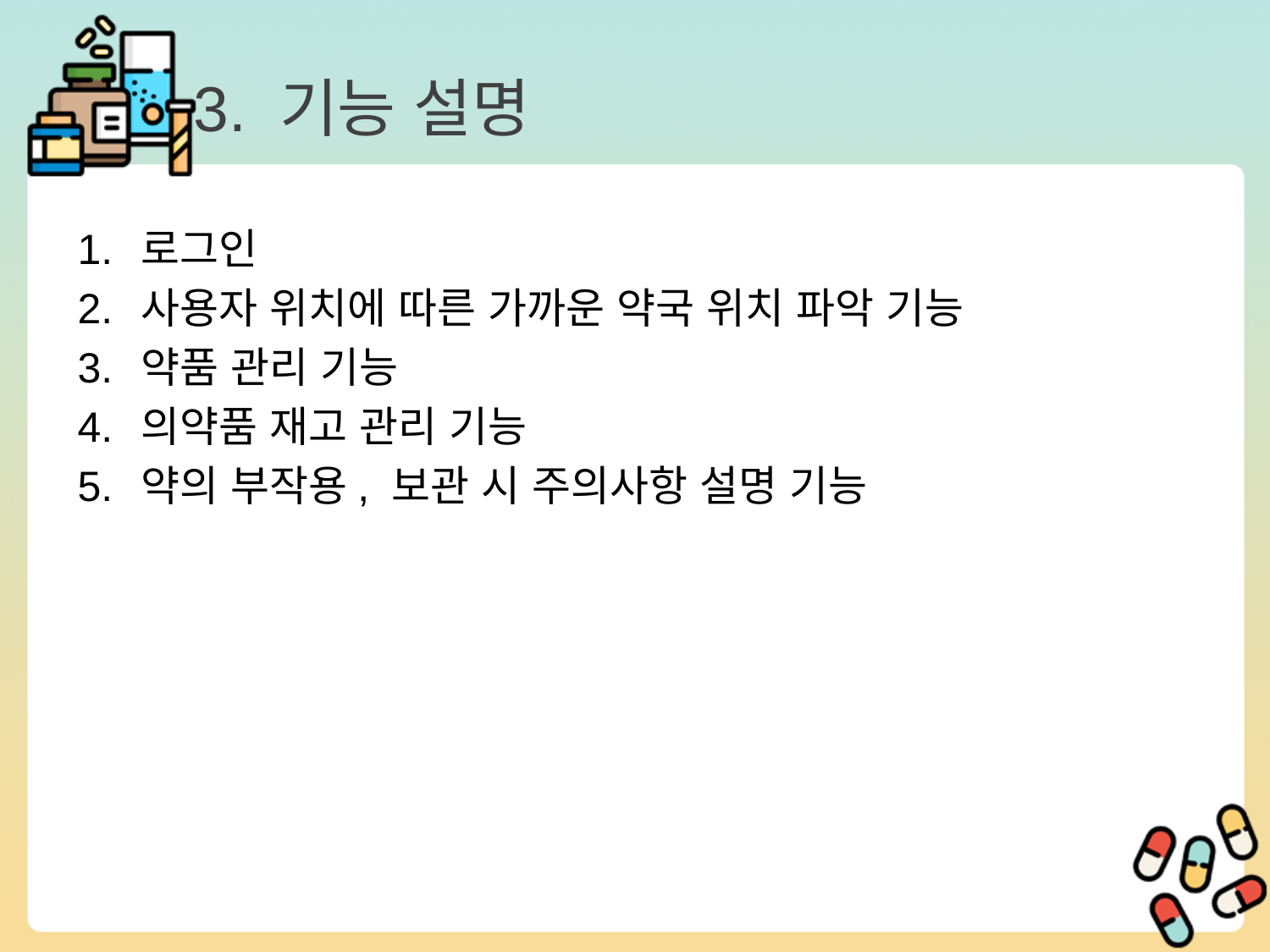

# 3. 기능 설명
로그인
사용자 위치에 따른 가까운 약국 위치 파악 기능
약품 관리 기능
의약품 재고 관리 기능
약의 부작용, 보관 시 주의사항 설명 기능